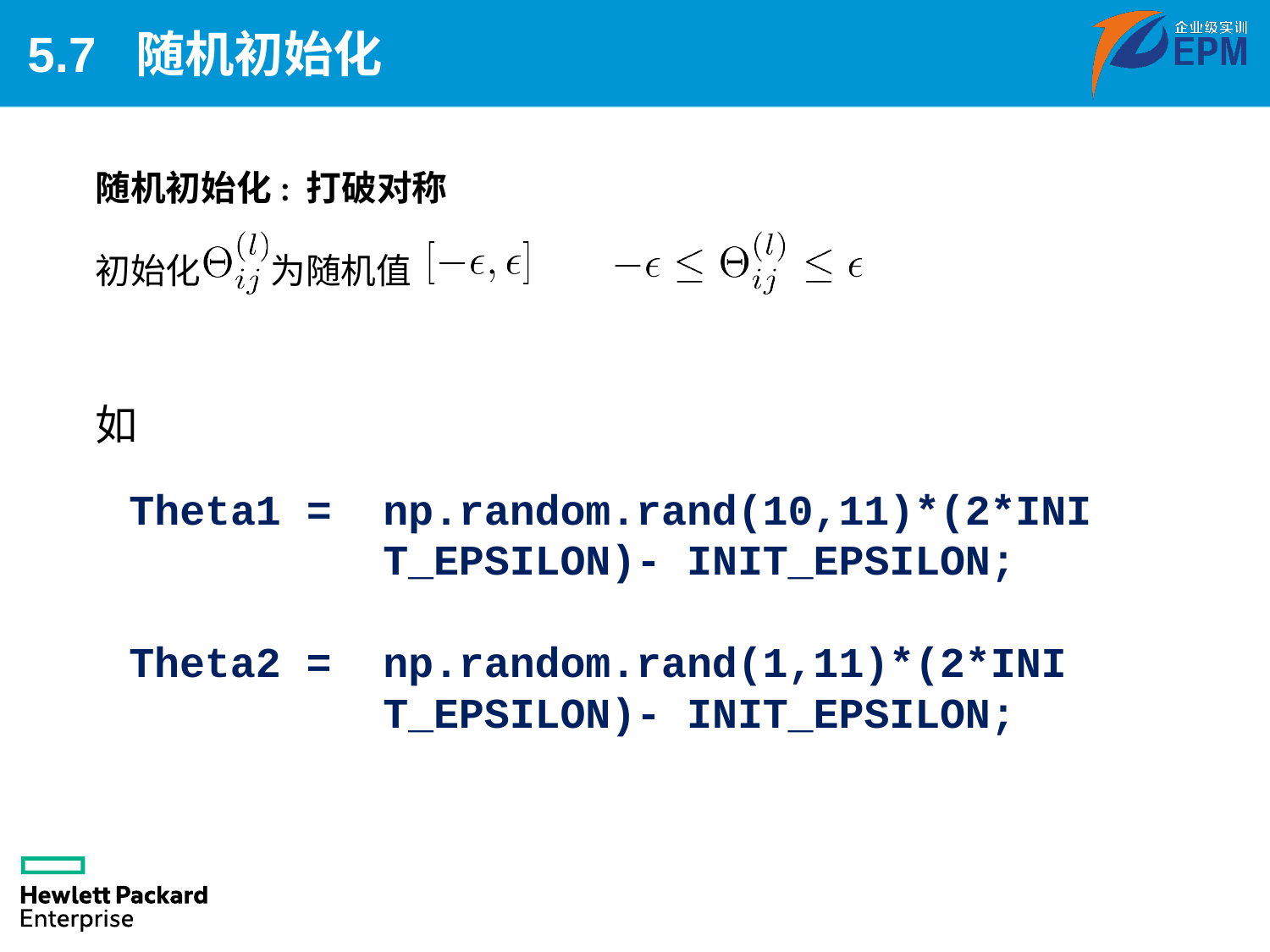

# 5.7  随机初始化
随机初始化: 打破对称
初始化         为随机值

如
Theta1 =
np.random.rand(10,11)*(2*INIT_EPSILON)- INIT_EPSILON;
Theta2 =
np.random.rand(1,11)*(2*INIT_EPSILON)- INIT_EPSILON;